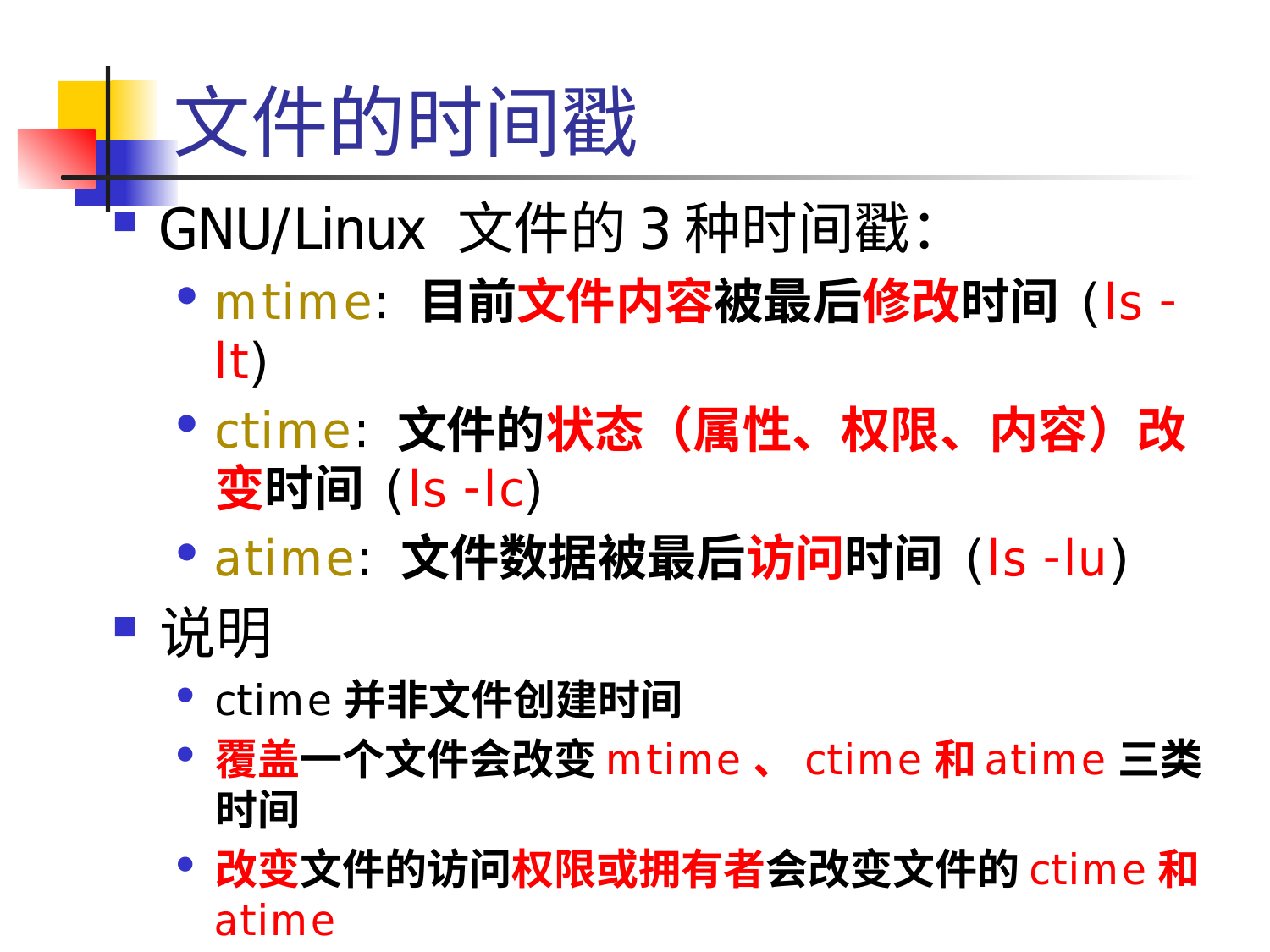

# 文件的时间戳
GNU/Linux 文件的3种时间戳：
mtime: 目前文件内容被最后修改时间 (ls -lt)
ctime: 文件的状态（属性、权限、内容）改变时间 (ls -lc)
atime: 文件数据被最后访问时间 (ls -lu)
说明
ctime并非文件创建时间
覆盖一个文件会改变mtime、ctime和atime三类时间
改变文件的访问权限或拥有者会改变文件的ctime和atime
读文件会改变文件的atime